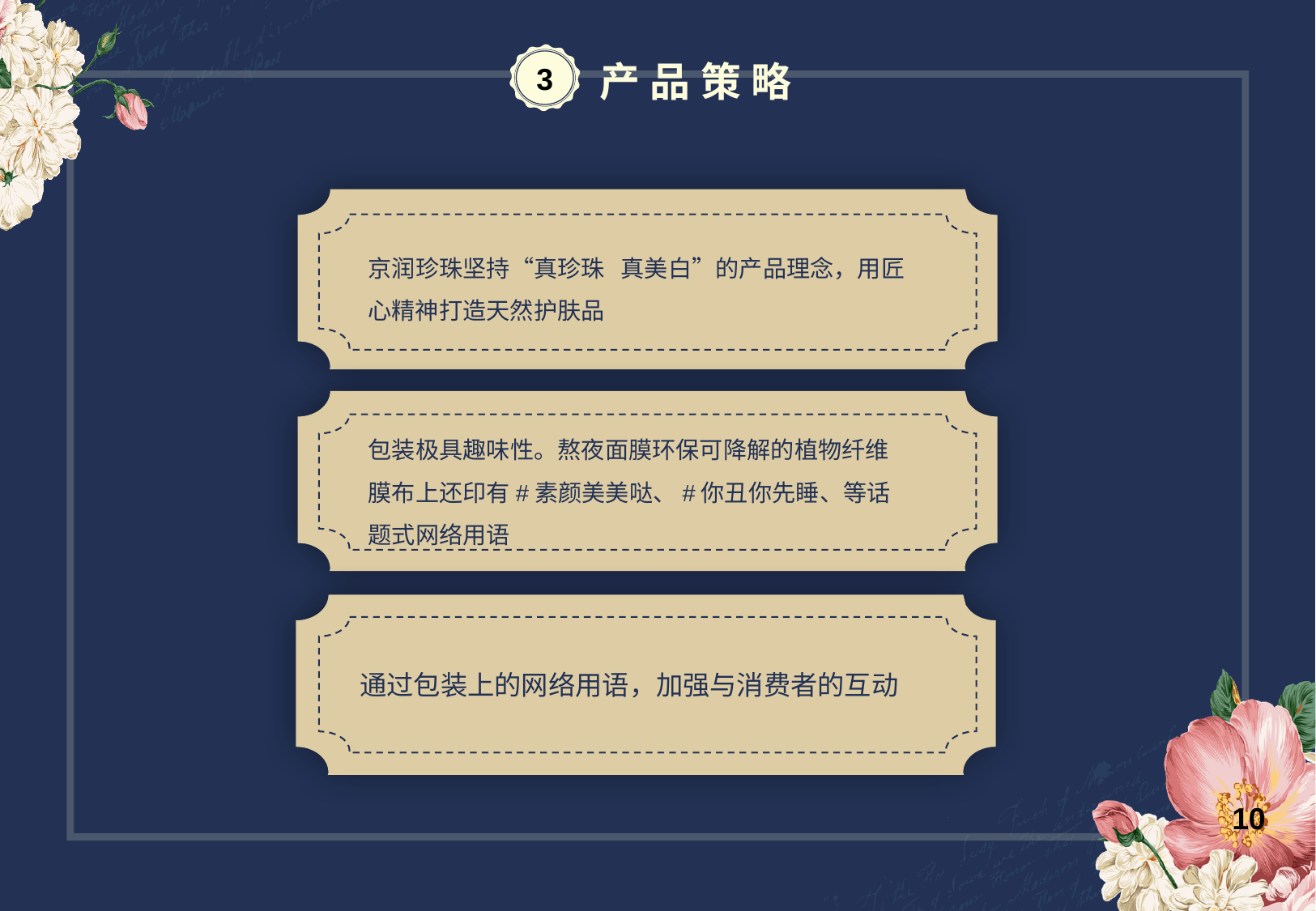

3

产品策略

京润珍珠坚持“真珍珠   真美白”的产品理念，用匠心精神打造天然护肤品

包装极具趣味性。熬夜面膜环保可降解的植物纤维膜布上还印有#素颜美美哒、#你丑你先睡、等话题式网络用语

通过包装上的网络用语，加强与消费者的互动
10